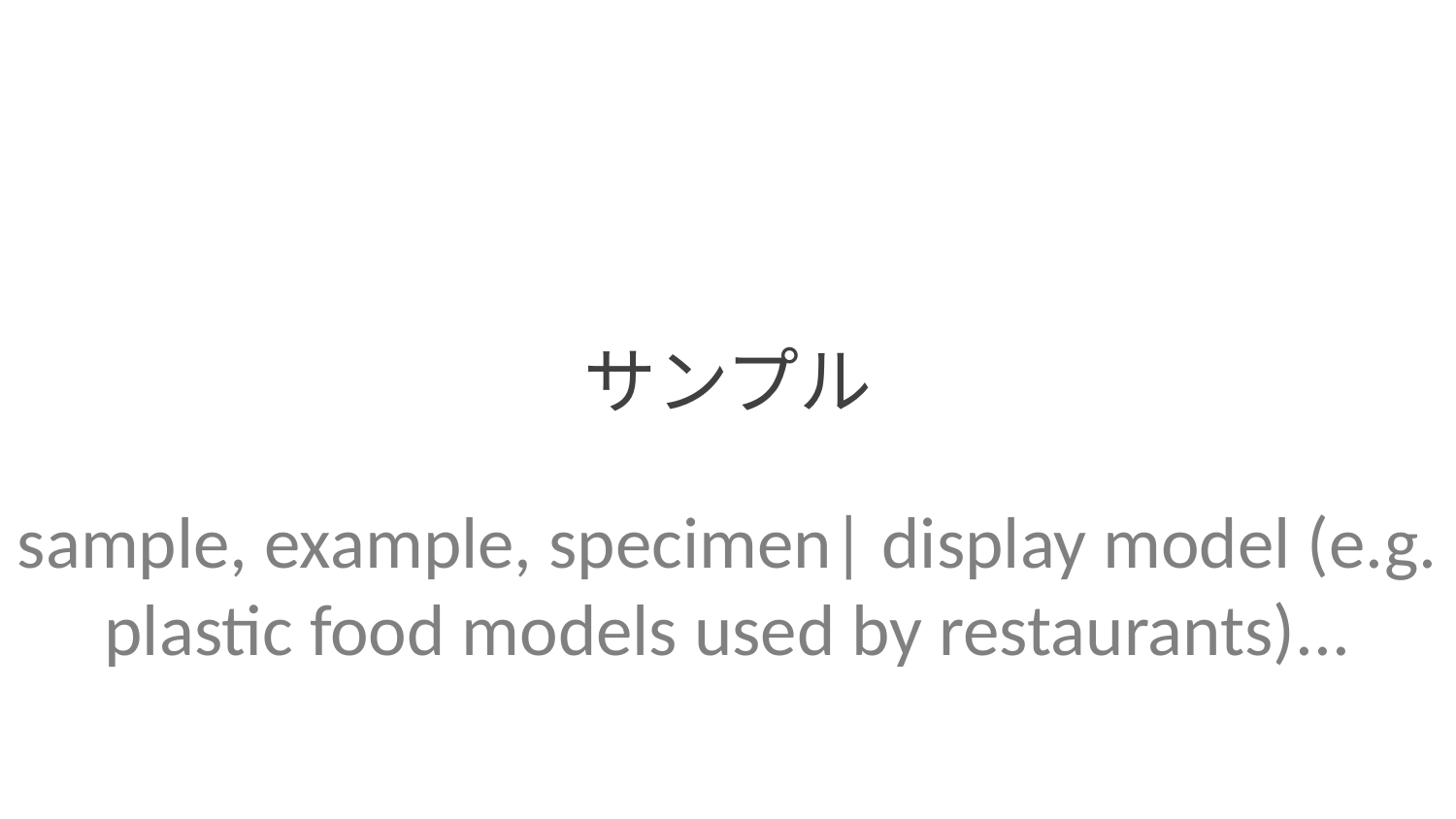

サンプル
sample, example, specimen| display model (e.g. plastic food models used by restaurants)...